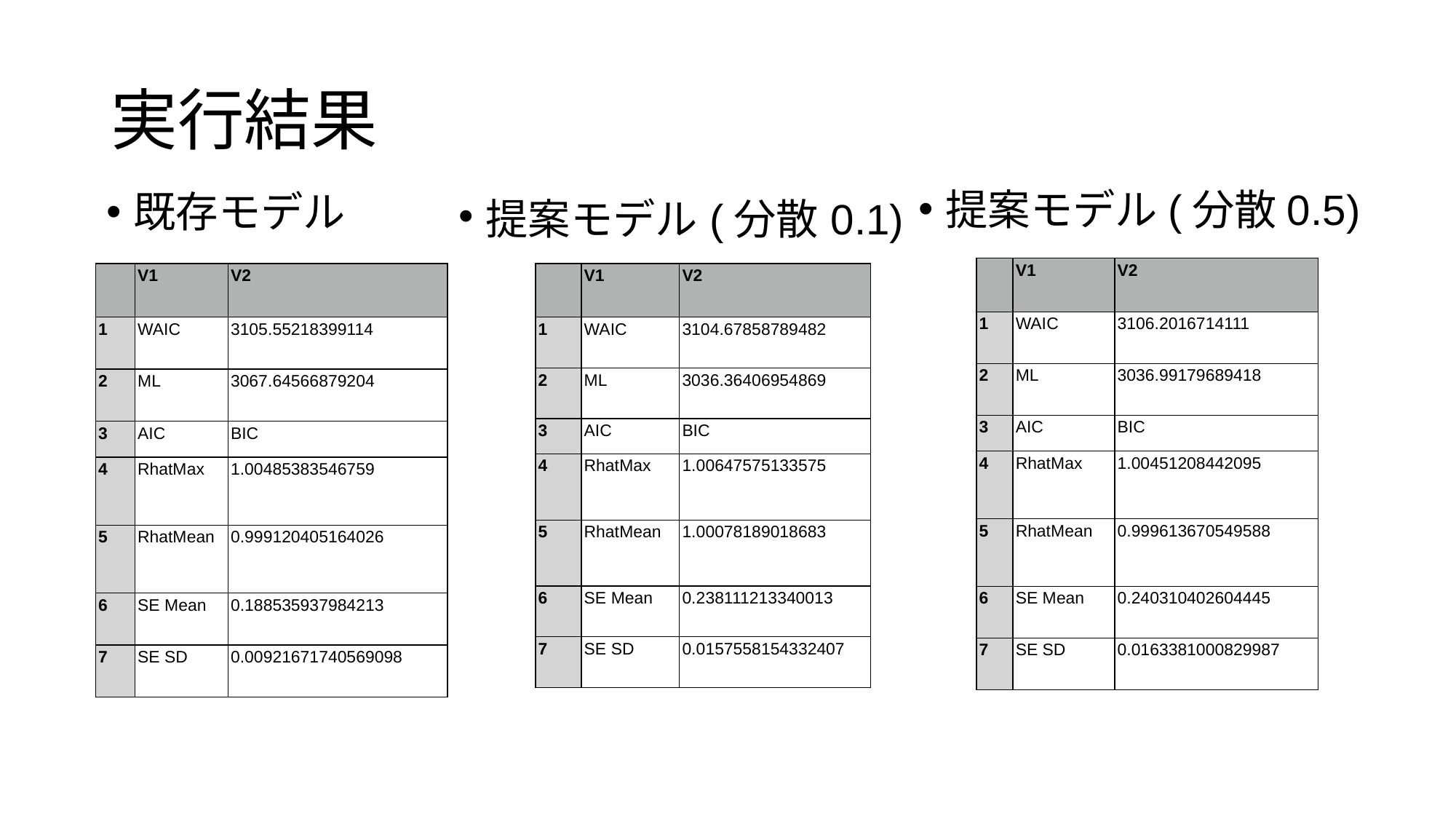

# 実行結果
提案モデル(分散0.5)
既存モデル

提案モデル(分散0.1)
|  | V1 | V2 |
| --- | --- | --- |
| 1 | WAIC | 3106.2016714111 |
| 2 | ML | 3036.99179689418 |
| 3 | AIC | BIC |
| 4 | RhatMax | 1.00451208442095 |
| 5 | RhatMean | 0.999613670549588 |
| 6 | SE Mean | 0.240310402604445 |
| 7 | SE SD | 0.0163381000829987 |
|  | V1 | V2 |
| --- | --- | --- |
| 1 | WAIC | 3105.55218399114 |
| 2 | ML | 3067.64566879204 |
| 3 | AIC | BIC |
| 4 | RhatMax | 1.00485383546759 |
| 5 | RhatMean | 0.999120405164026 |
| 6 | SE Mean | 0.188535937984213 |
| 7 | SE SD | 0.00921671740569098 |
|  | V1 | V2 |
| --- | --- | --- |
| 1 | WAIC | 3104.67858789482 |
| 2 | ML | 3036.36406954869 |
| 3 | AIC | BIC |
| 4 | RhatMax | 1.00647575133575 |
| 5 | RhatMean | 1.00078189018683 |
| 6 | SE Mean | 0.238111213340013 |
| 7 | SE SD | 0.0157558154332407 |